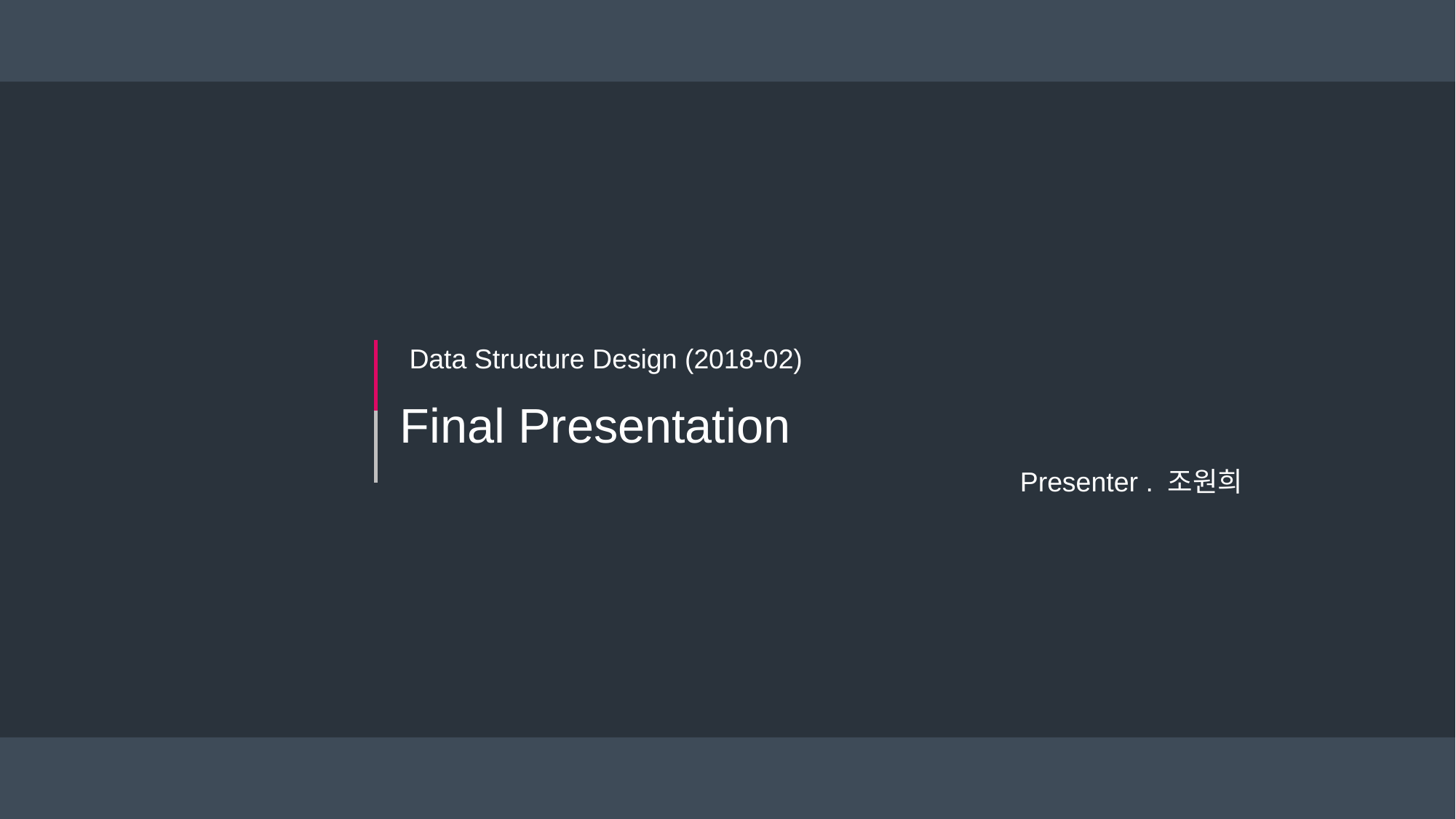

Data Structure Design (2018-02)
Final Presentation
Presenter . 조원희